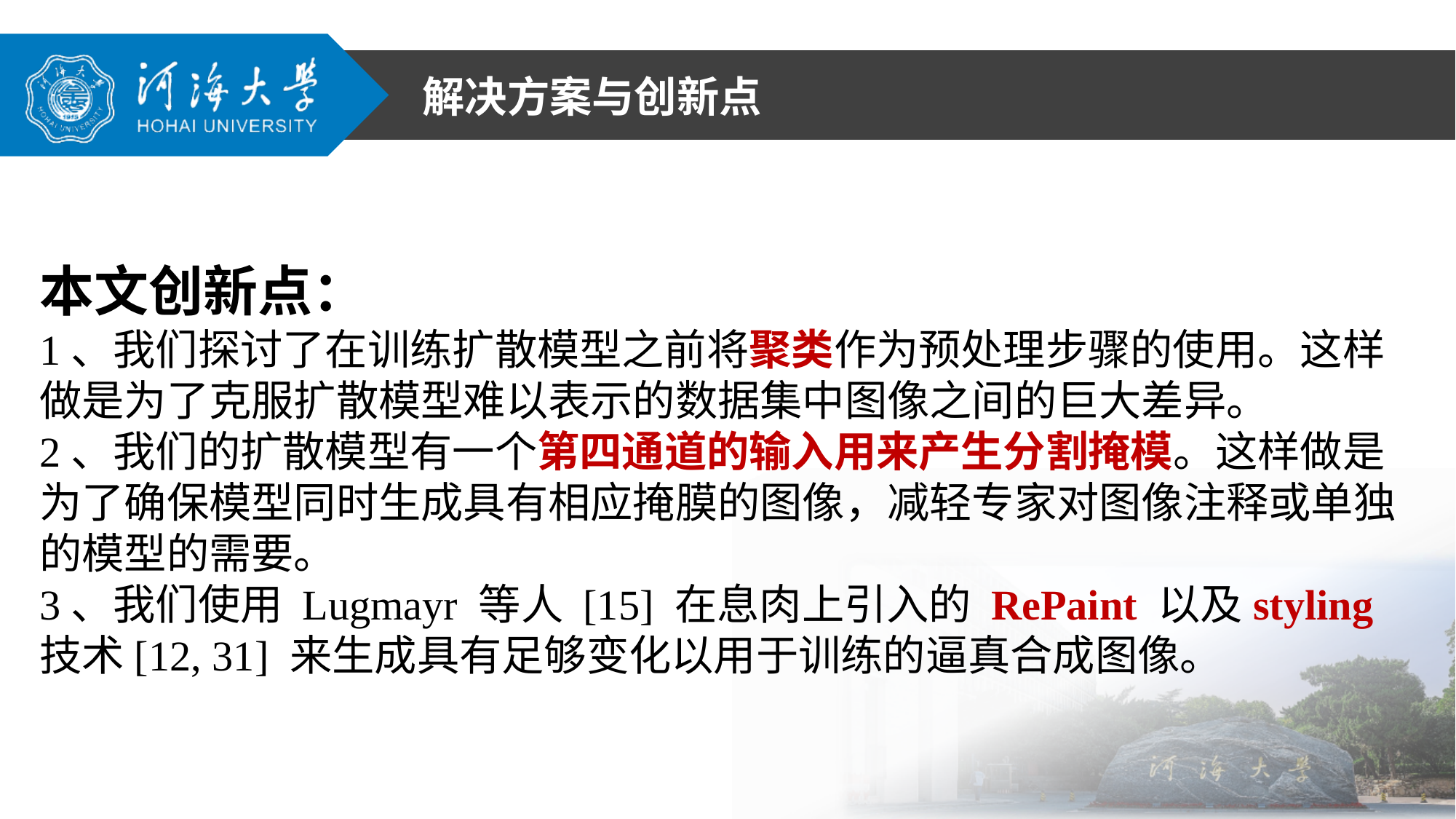

解决方案与创新点
本文创新点：
1、我们探讨了在训练扩散模型之前将聚类作为预处理步骤的使用。这样做是为了克服扩散模型难以表示的数据集中图像之间的巨大差异。
2、我们的扩散模型有一个第四通道的输入用来产生分割掩模。这样做是为了确保模型同时生成具有相应掩膜的图像，减轻专家对图像注释或单独的模型的需要。
3、我们使用 Lugmayr 等人 [15] 在息肉上引入的 RePaint 以及styling技术[12, 31] 来生成具有足够变化以用于训练的逼真合成图像。